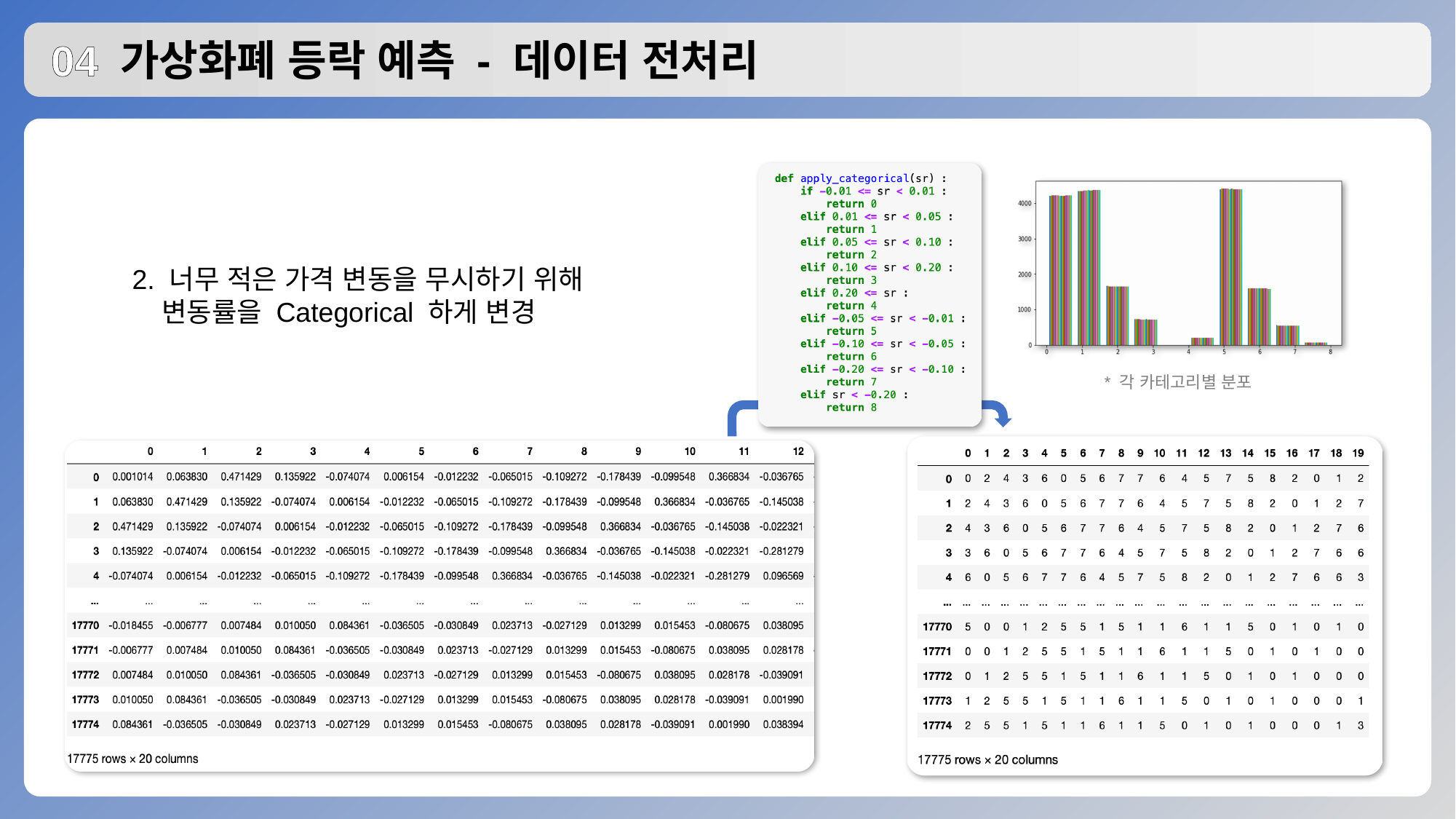

# 04 가상화폐 등락 예측 - 데이터 전처리

2. 너무 적은 가격 변동을 무시하기 위해
   변동률을 Categorical 하게 변경
* 각 카테고리별 분포